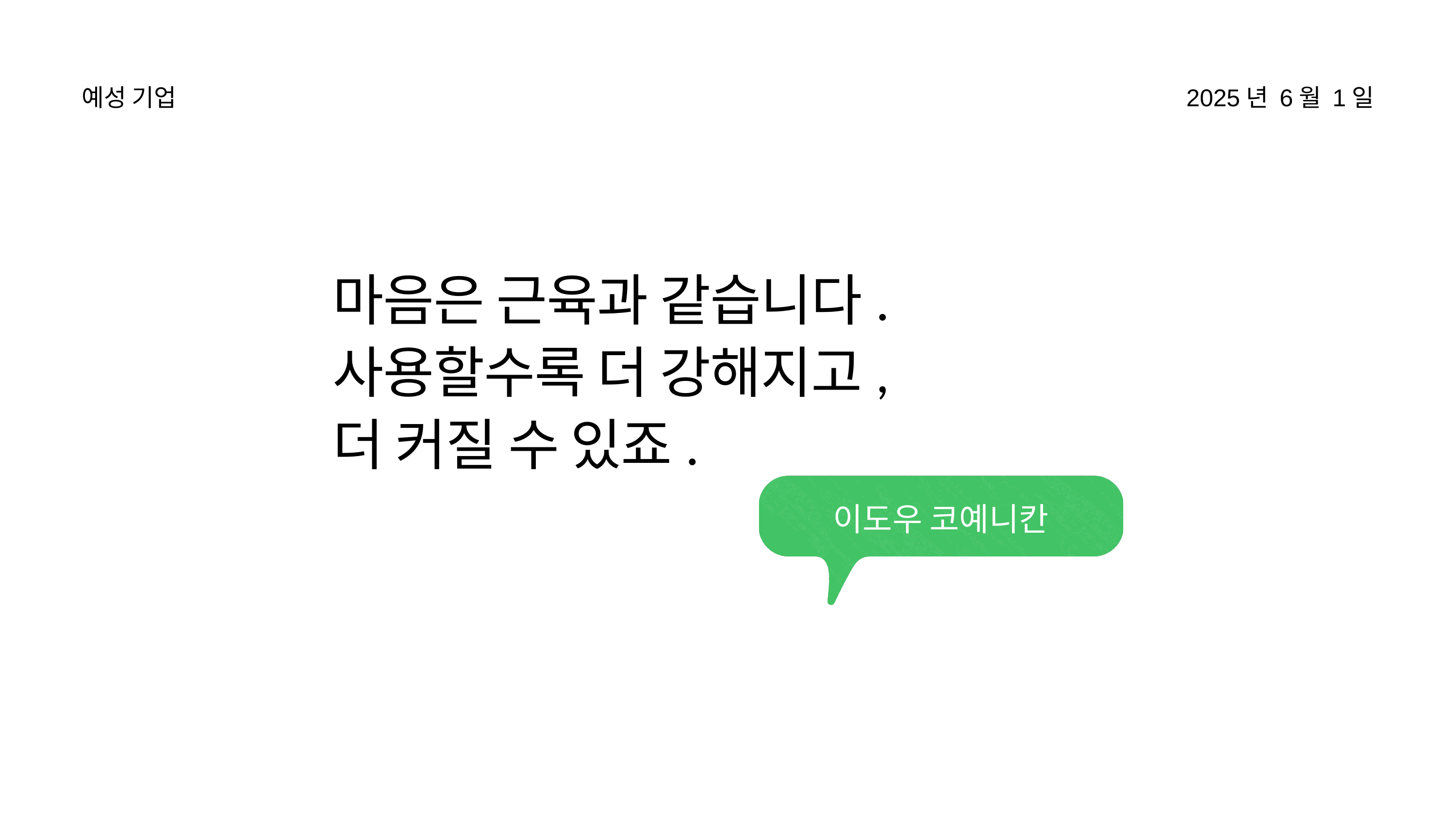

예성 기업
2025년 6월 1일
마음은 근육과 같습니다.
사용할수록 더 강해지고,
더 커질 수 있죠.

이도우 코예니칸